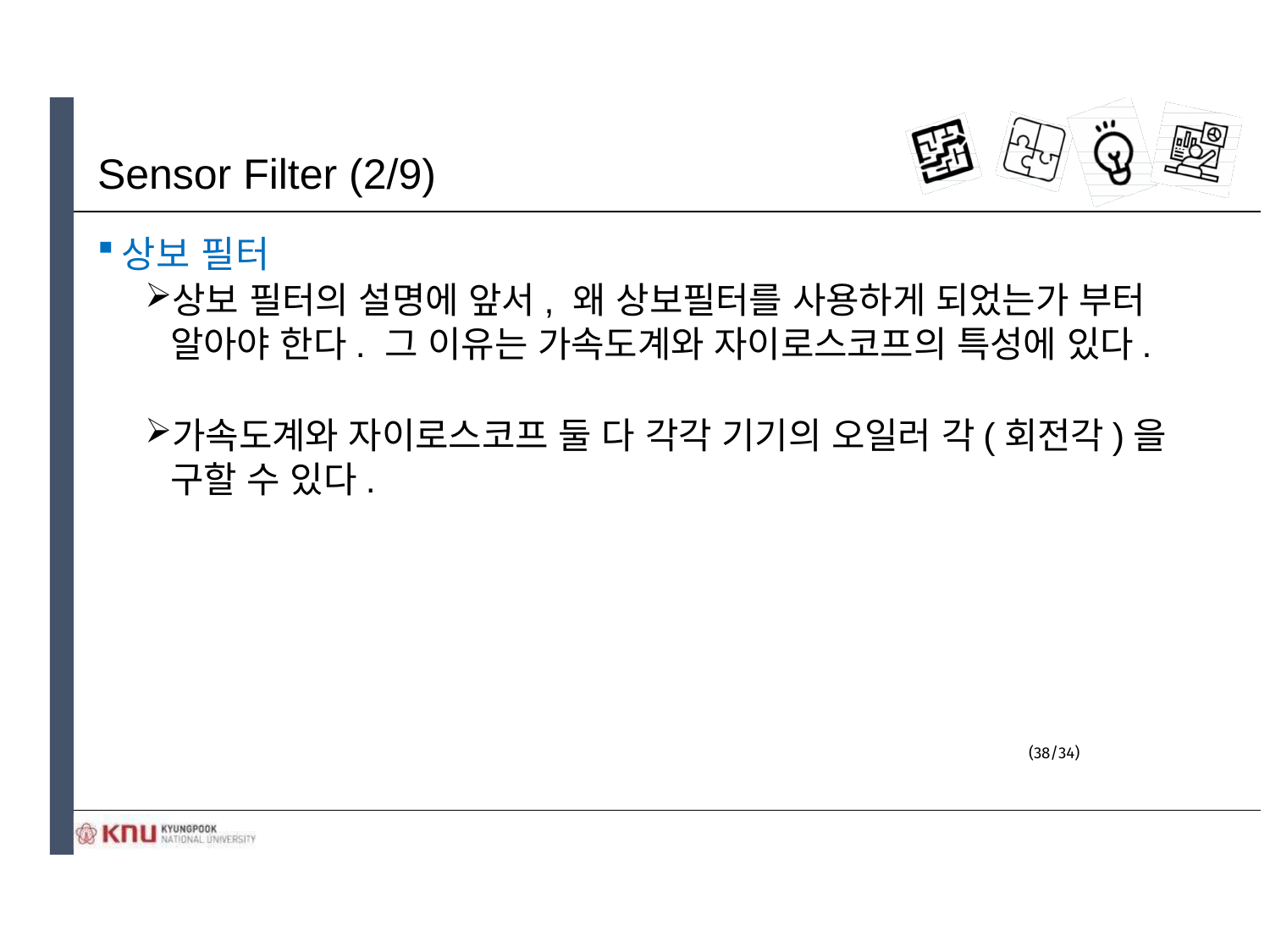

# Sensor Filter (2/9)
상보 필터
상보 필터의 설명에 앞서, 왜 상보필터를 사용하게 되었는가 부터 알아야 한다. 그 이유는 가속도계와 자이로스코프의 특성에 있다.

가속도계와 자이로스코프 둘 다 각각 기기의 오일러 각(회전각)을 구할 수 있다.

(38/34)